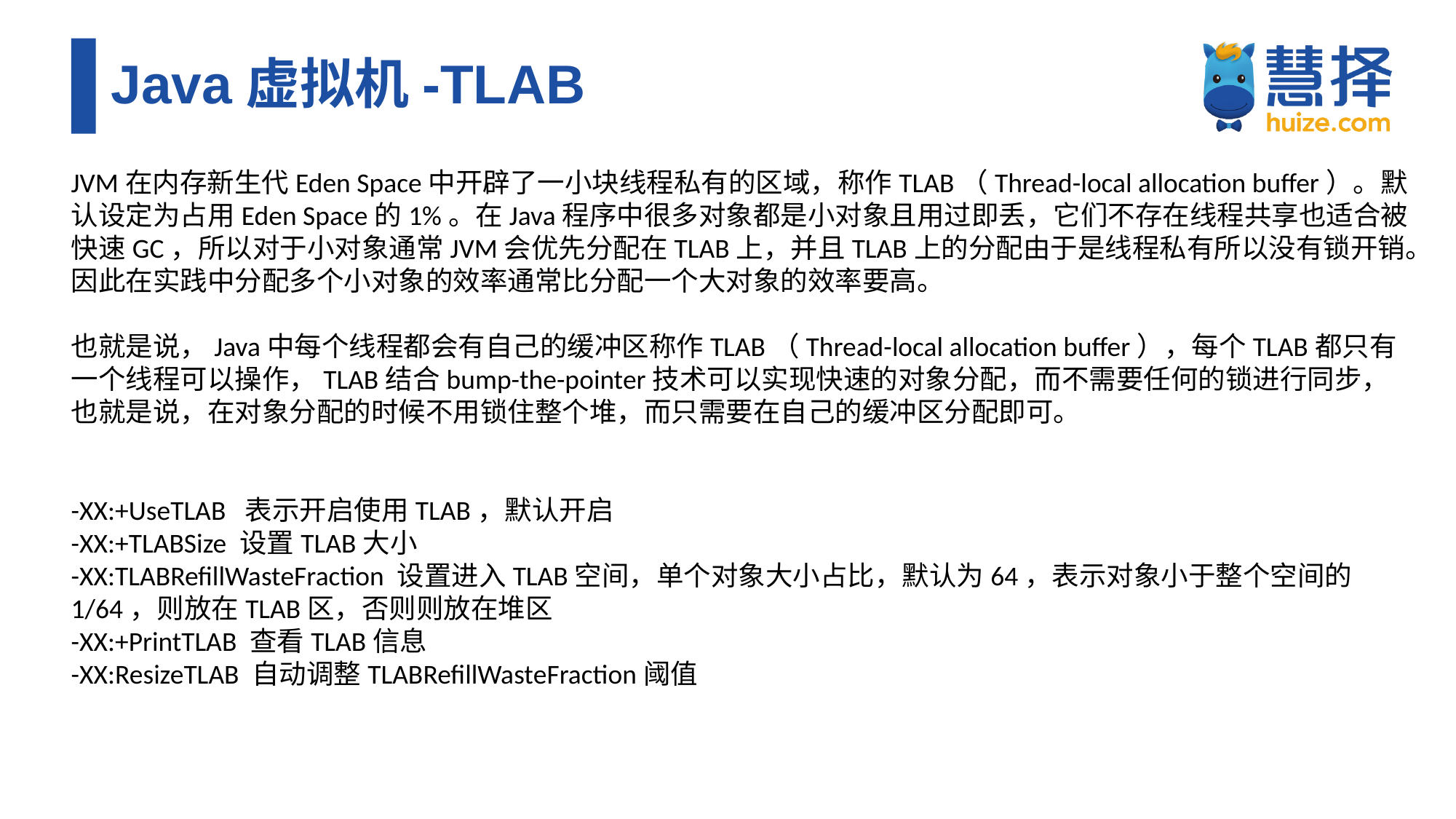

# Java虚拟机-TLAB
JVM在内存新生代Eden Space中开辟了一小块线程私有的区域，称作TLAB（Thread-local allocation buffer）。默认设定为占用Eden Space的1%。在Java程序中很多对象都是小对象且用过即丢，它们不存在线程共享也适合被快速GC，所以对于小对象通常JVM会优先分配在TLAB上，并且TLAB上的分配由于是线程私有所以没有锁开销。因此在实践中分配多个小对象的效率通常比分配一个大对象的效率要高。

也就是说，Java中每个线程都会有自己的缓冲区称作TLAB（Thread-local allocation buffer），每个TLAB都只有一个线程可以操作，TLAB结合bump-the-pointer技术可以实现快速的对象分配，而不需要任何的锁进行同步，也就是说，在对象分配的时候不用锁住整个堆，而只需要在自己的缓冲区分配即可。

-XX:+UseTLAB  表示开启使用TLAB，默认开启
-XX:+TLABSize 设置TLAB大小
-XX:TLABRefillWasteFraction 设置进入TLAB空间，单个对象大小占比，默认为64，表示对象小于整个空间的1/64，则放在TLAB区，否则则放在堆区
-XX:+PrintTLAB 查看TLAB信息
-XX:ResizeTLAB 自动调整TLABRefillWasteFraction阈值